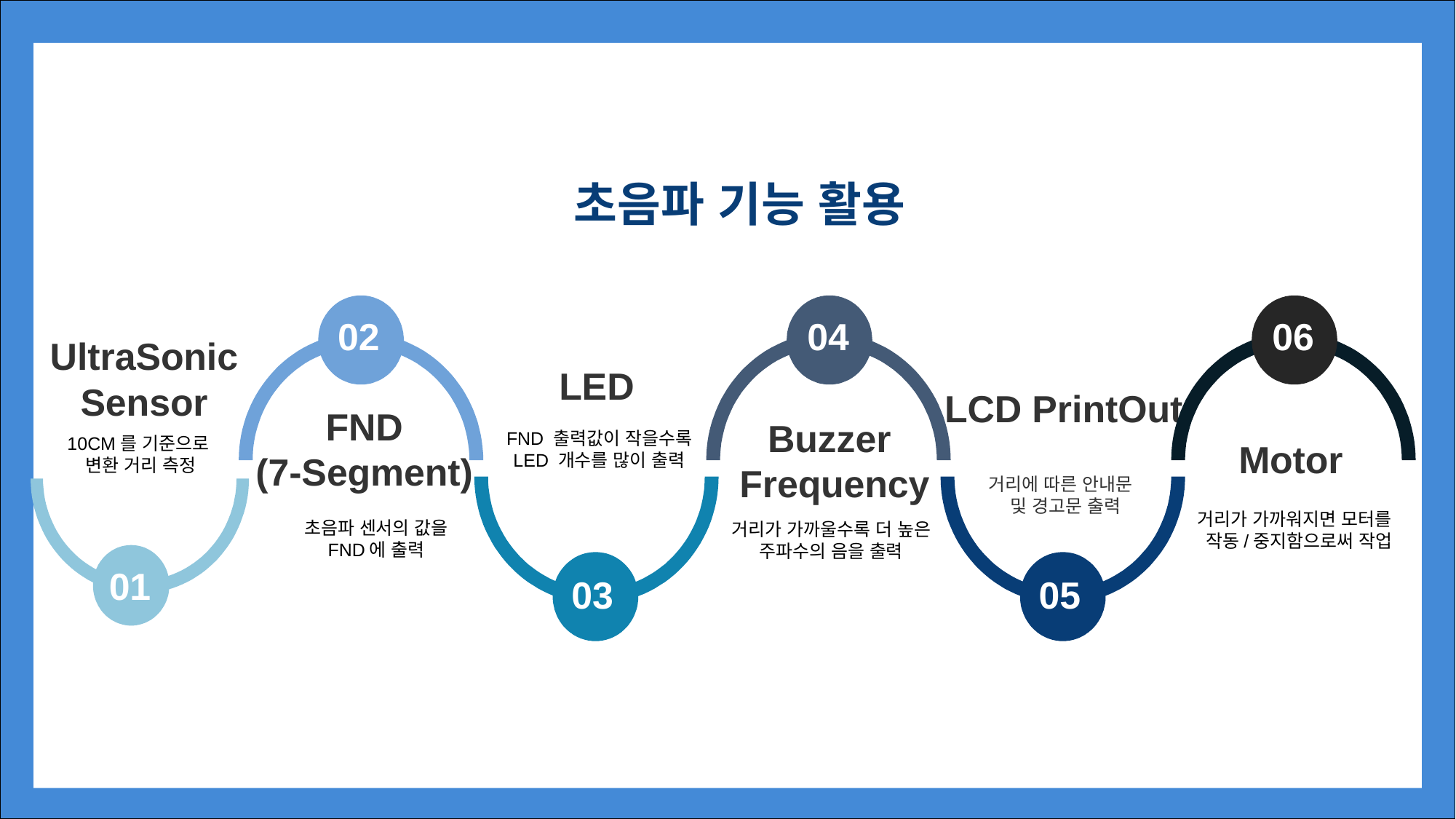

초음파 기능 활용

02

04

06

UltraSonic
Sensor
LED
LCD PrintOut
FND
(7-Segment)
Buzzer
Frequency

FND 출력값이 작을수록
LED 개수를 많이 출력

10CM를 기준으로
변환 거리 측정
Motor

거리에 따른 안내문
 및 경고문 출력

03

05

01
거리가 가까워지면 모터를
 작동/중지함으로써 작업

초음파 센서의 값을 FND에 출력
거리가 가까울수록 더 높은 주파수의 음을 출력